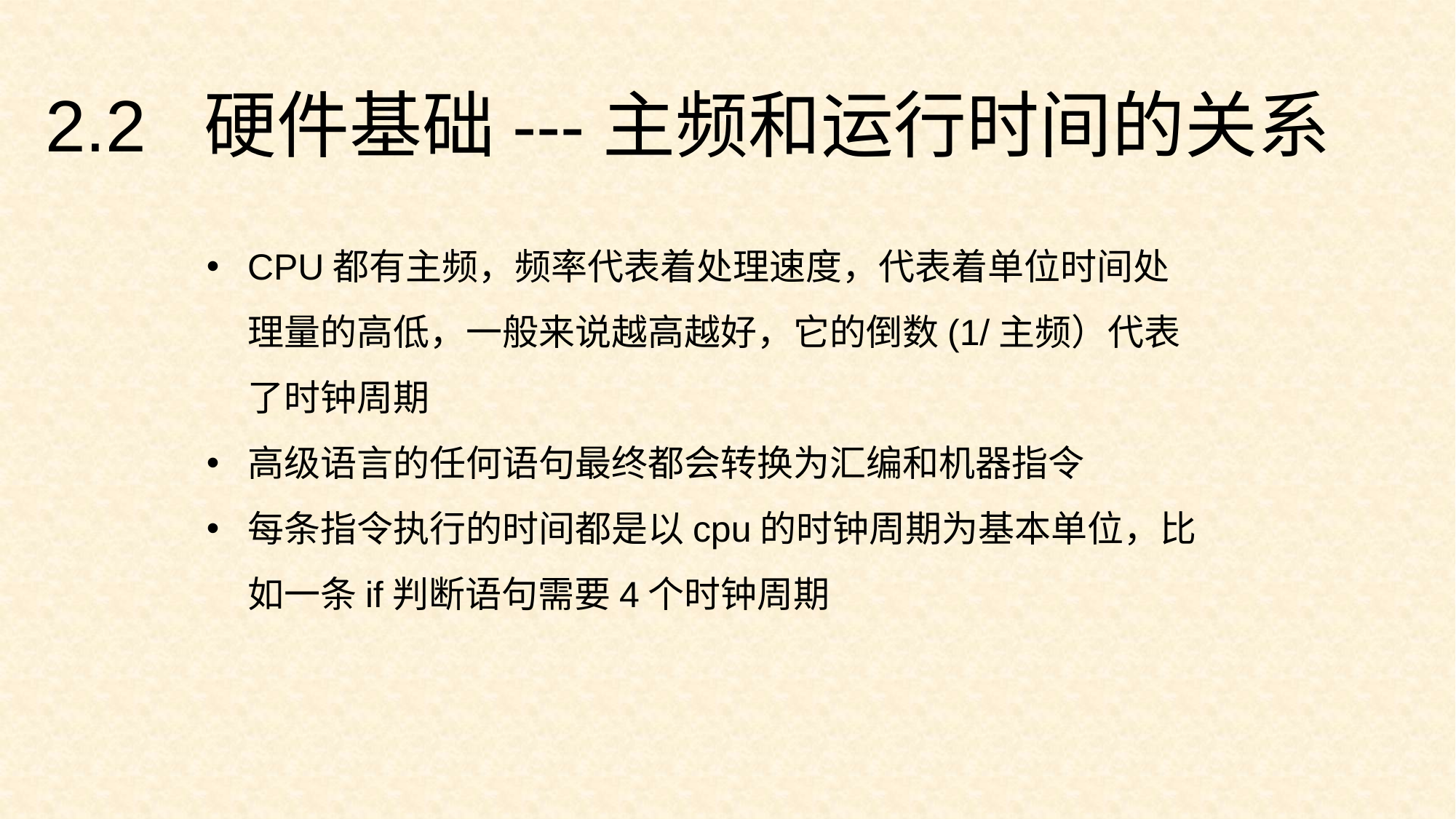

2.2  硬件基础---主频和运行时间的关系
CPU都有主频，频率代表着处理速度，代表着单位时间处理量的高低，一般来说越高越好，它的倒数(1/主频）代表了时钟周期
高级语言的任何语句最终都会转换为汇编和机器指令
每条指令执行的时间都是以cpu的时钟周期为基本单位，比如一条if判断语句需要4个时钟周期